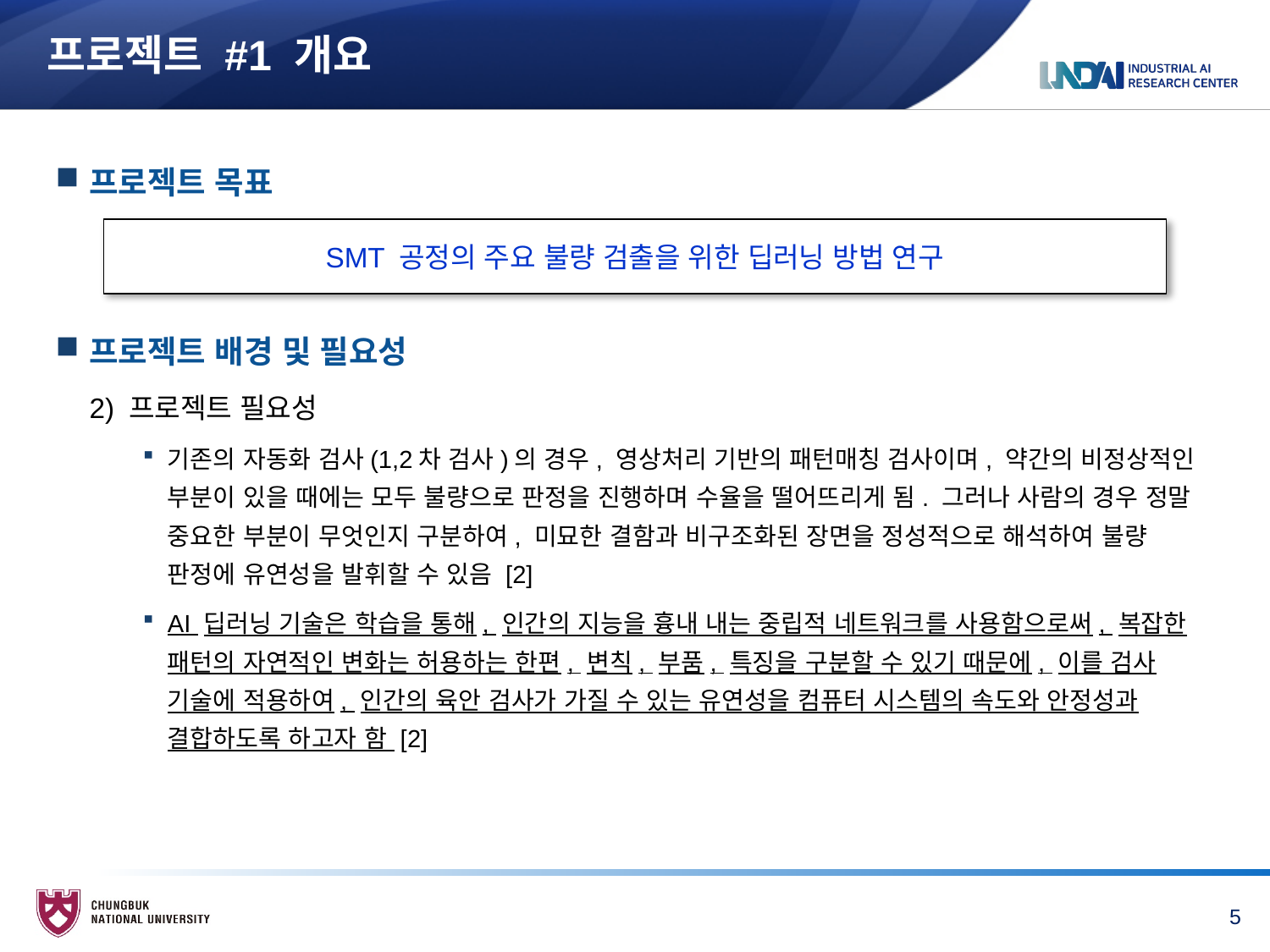

# 프로젝트 #1 개요
프로젝트 목표

프로젝트 배경 및 필요성
2) 프로젝트 필요성
기존의 자동화 검사(1,2차 검사)의 경우, 영상처리 기반의 패턴매칭 검사이며, 약간의 비정상적인 부분이 있을 때에는 모두 불량으로 판정을 진행하며 수율을 떨어뜨리게 됨. 그러나 사람의 경우 정말 중요한 부분이 무엇인지 구분하여, 미묘한 결함과 비구조화된 장면을 정성적으로 해석하여 불량 판정에 유연성을 발휘할 수 있음 [2]
AI 딥러닝 기술은 학습을 통해, 인간의 지능을 흉내 내는 중립적 네트워크를 사용함으로써, 복잡한 패턴의 자연적인 변화는 허용하는 한편, 변칙, 부품, 특징을 구분할 수 있기 때문에, 이를 검사 기술에 적용하여, 인간의 육안 검사가 가질 수 있는 유연성을 컴퓨터 시스템의 속도와 안정성과 결합하도록 하고자 함 [2]
SMT 공정의 주요 불량 검출을 위한 딥러닝 방법 연구